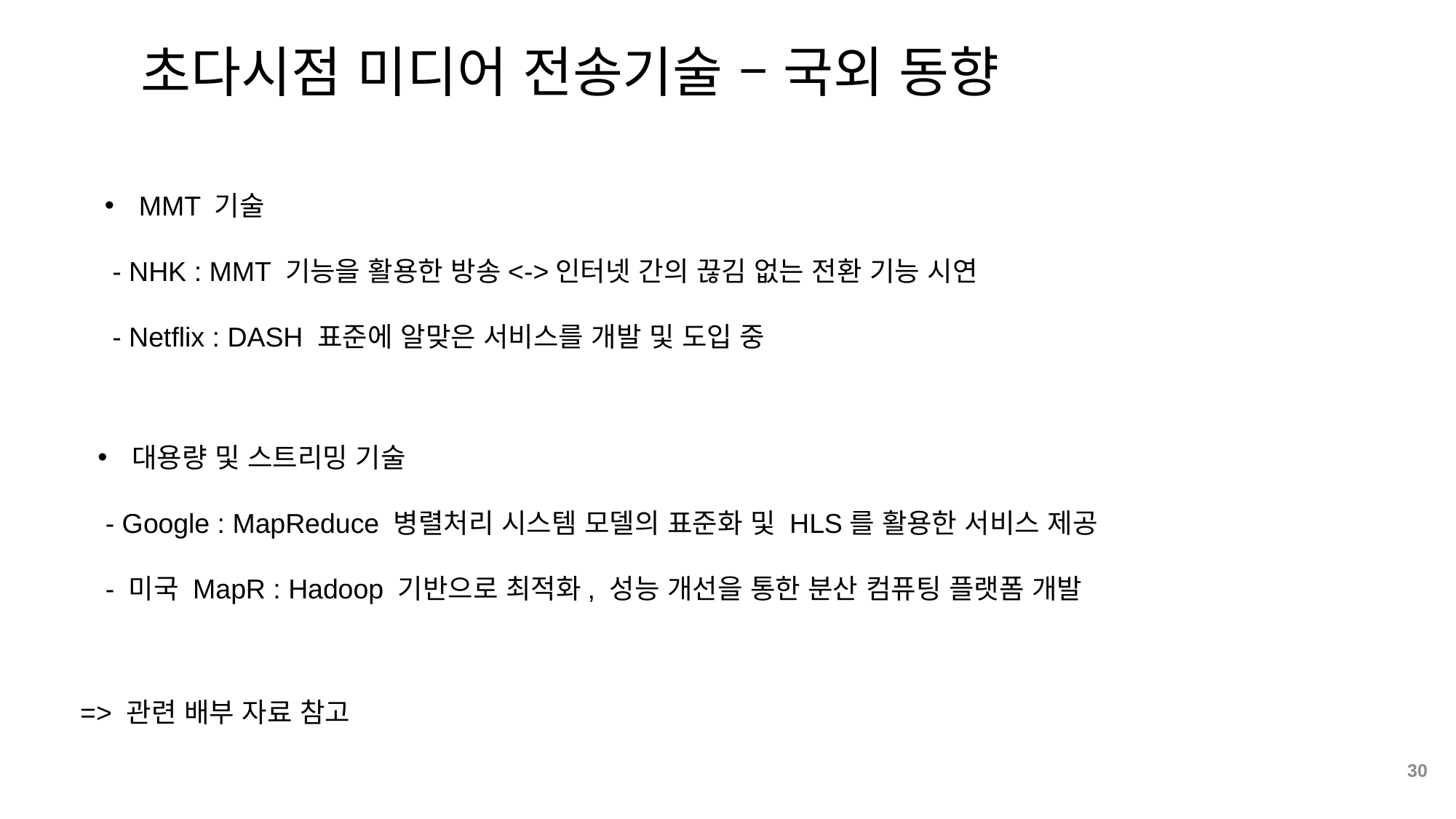

초다시점 미디어 전송기술 – 국외 동향
MMT 기술
 - NHK : MMT 기능을 활용한 방송<->인터넷 간의 끊김 없는 전환 기능 시연
 - Netflix : DASH 표준에 알맞은 서비스를 개발 및 도입 중
대용량 및 스트리밍 기술
 - Google : MapReduce 병렬처리 시스템 모델의 표준화 및 HLS를 활용한 서비스 제공
 - 미국 MapR : Hadoop 기반으로 최적화, 성능 개선을 통한 분산 컴퓨팅 플랫폼 개발
=> 관련 배부 자료 참고
30